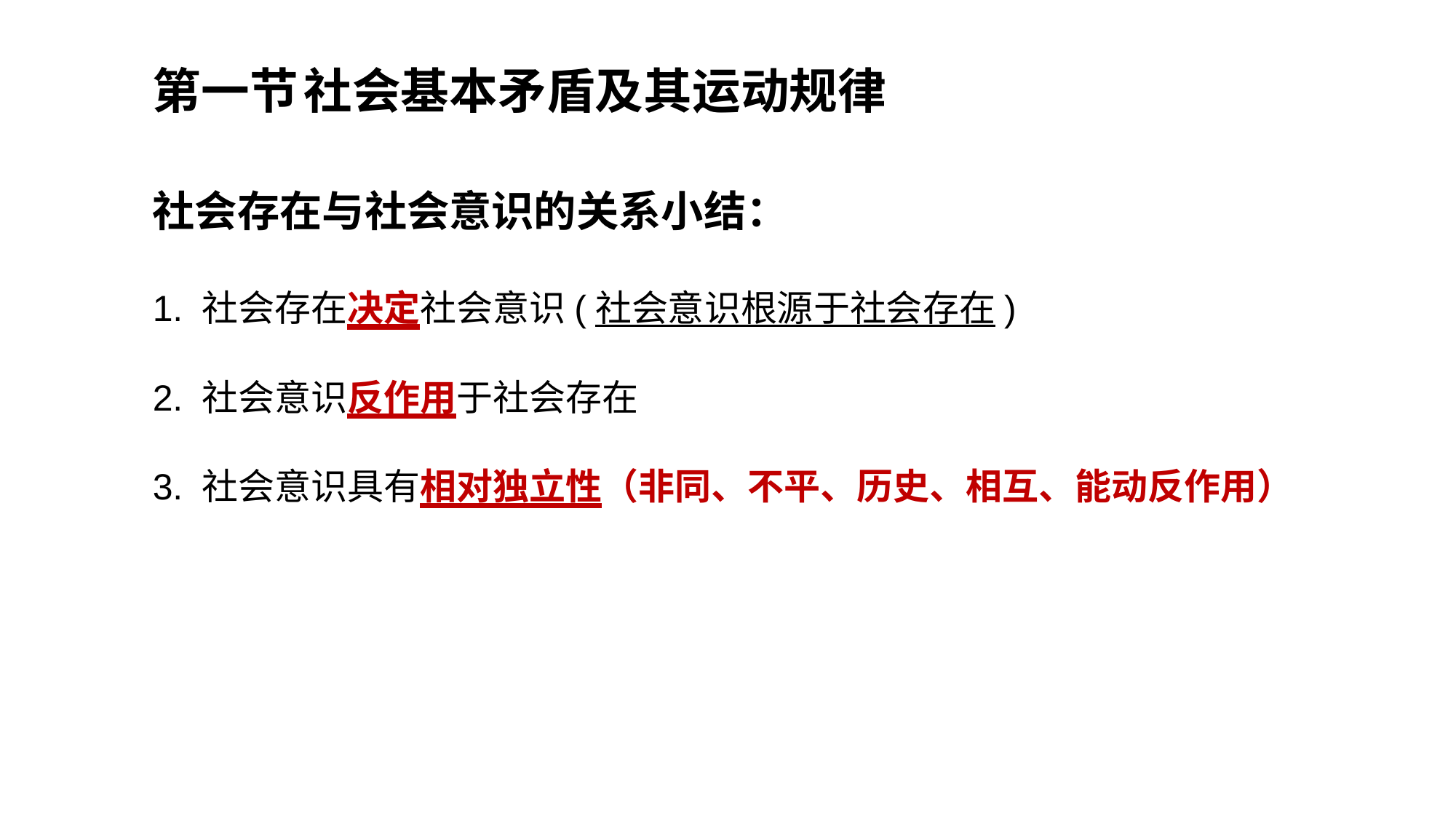

第一节	社会基本矛盾及其运动规律
社会存在与社会意识的关系小结：

1. 社会存在决定社会意识(社会意识根源于社会存在)

2. 社会意识反作用于社会存在

3. 社会意识具有相对独立性（非同、不平、历史、相互、能动反作用）